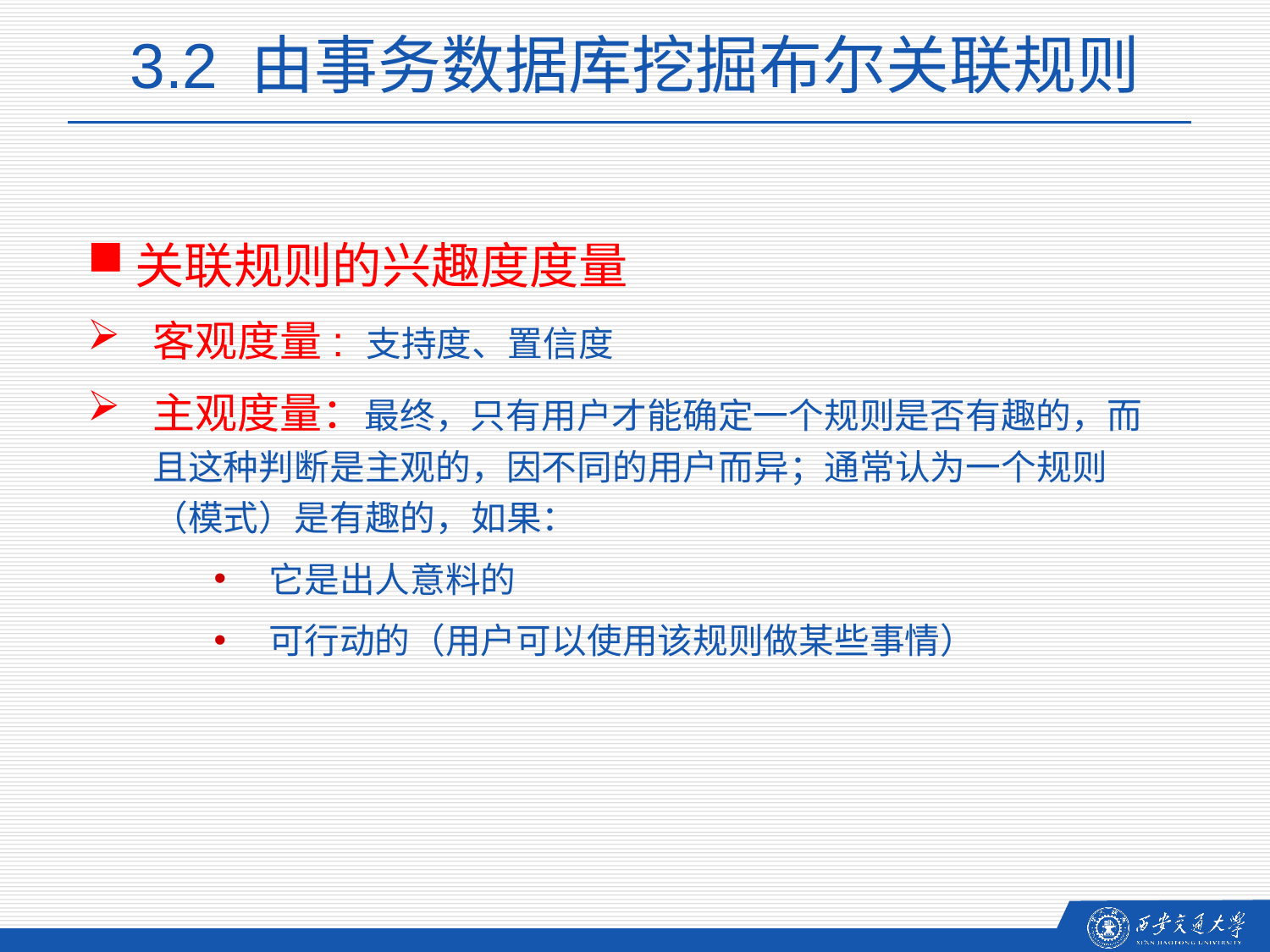

3.2 由事务数据库挖掘布尔关联规则
关联规则的兴趣度度量
客观度量: 支持度、置信度
主观度量：最终，只有用户才能确定一个规则是否有趣的，而且这种判断是主观的，因不同的用户而异；通常认为一个规则（模式）是有趣的，如果：
它是出人意料的
可行动的（用户可以使用该规则做某些事情）